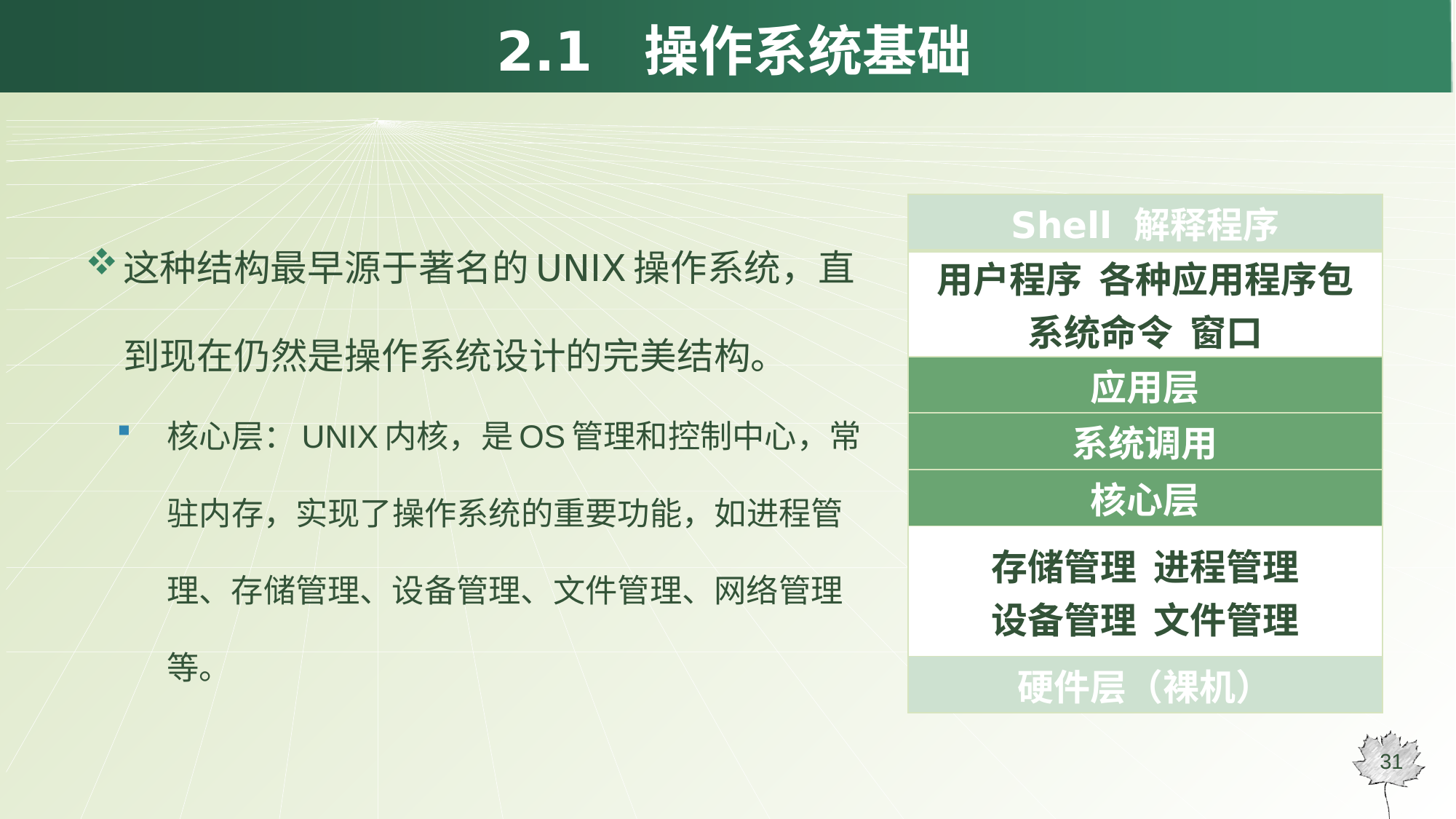

# 2.1  操作系统基础
这种结构最早源于著名的UNIX操作系统，直到现在仍然是操作系统设计的完美结构。
核心层：UNIX内核，是OS管理和控制中心，常驻内存，实现了操作系统的重要功能，如进程管理、存储管理、设备管理、文件管理、网络管理等。
| Shell 解释程序 |
| --- |
| 用户程序 各种应用程序包 系统命令 窗口 |
| 应用层 |
| 系统调用 |
| 核心层 |
| 存储管理 进程管理 设备管理 文件管理 |
| 硬件层（裸机） |
31